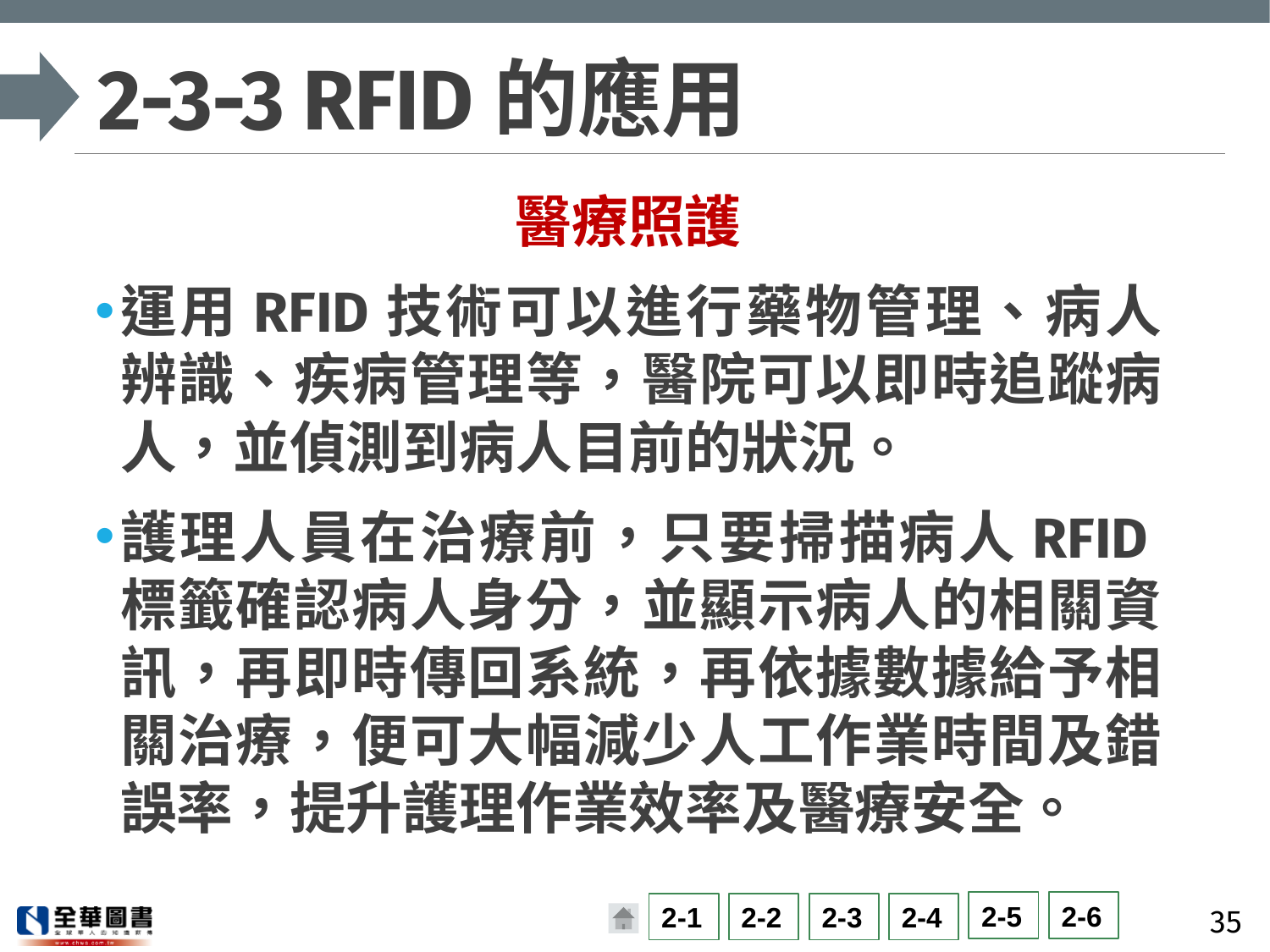

# 2-3-3 RFID的應用
醫療照護
運用RFID技術可以進行藥物管理、病人辨識、疾病管理等，醫院可以即時追蹤病人，並偵測到病人目前的狀況。
護理人員在治療前，只要掃描病人RFID標籤確認病人身分，並顯示病人的相關資訊，再即時傳回系統，再依據數據給予相關治療，便可大幅減少人工作業時間及錯誤率，提升護理作業效率及醫療安全。
35